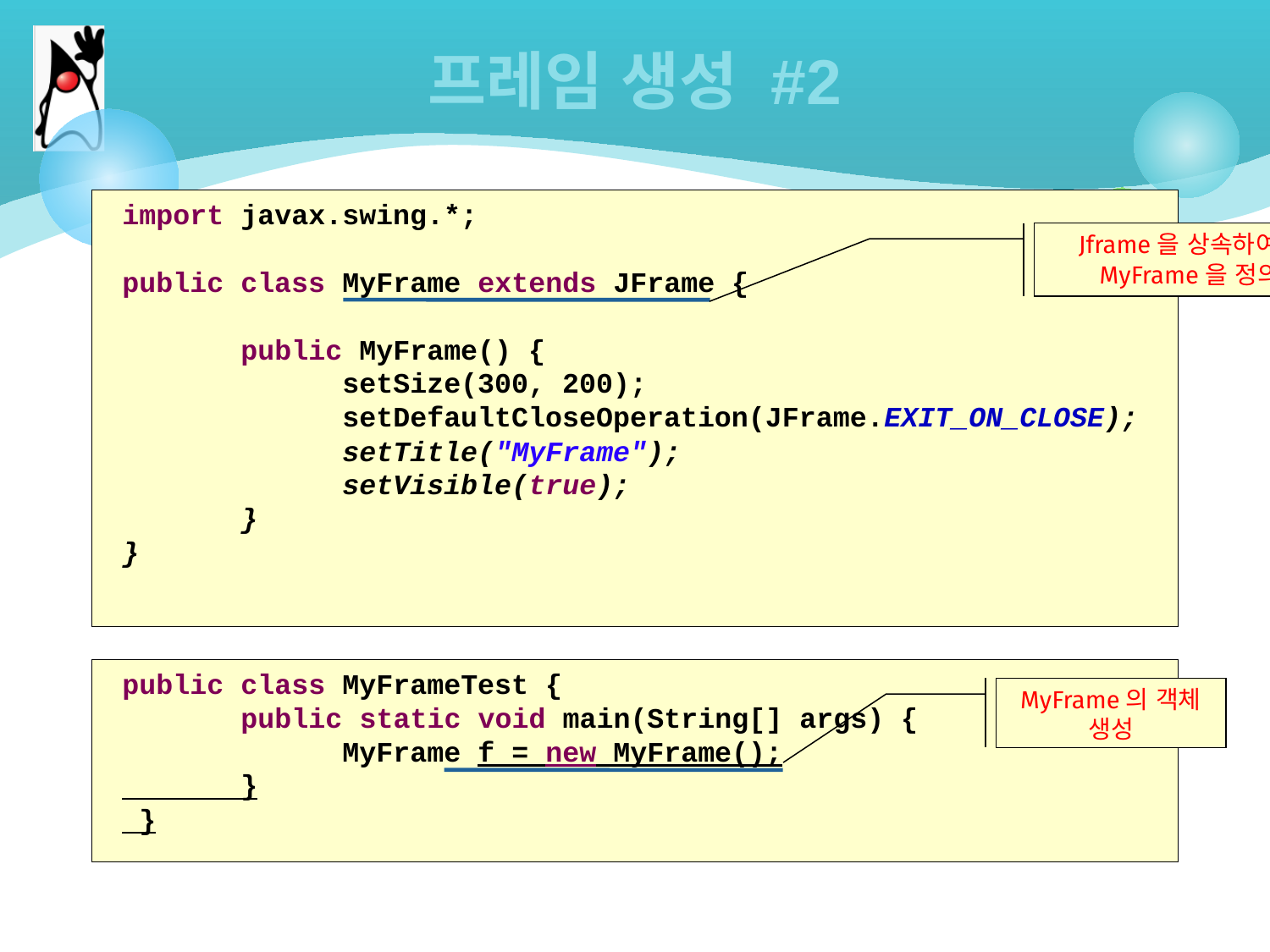

# 프레임 생성 #2
import javax.swing.*;

public class MyFrame extends JFrame {

       public MyFrame() {
             setSize(300, 200);
             setDefaultCloseOperation(JFrame.EXIT_ON_CLOSE);
             setTitle("MyFrame");
             setVisible(true);
       }
}
Jframe을 상속하여서 MyFrame을 정의

public class MyFrameTest {
       public static void main(String[] args) {
             MyFrame f = new MyFrame();
       }
 }
MyFrame의 객체 생성